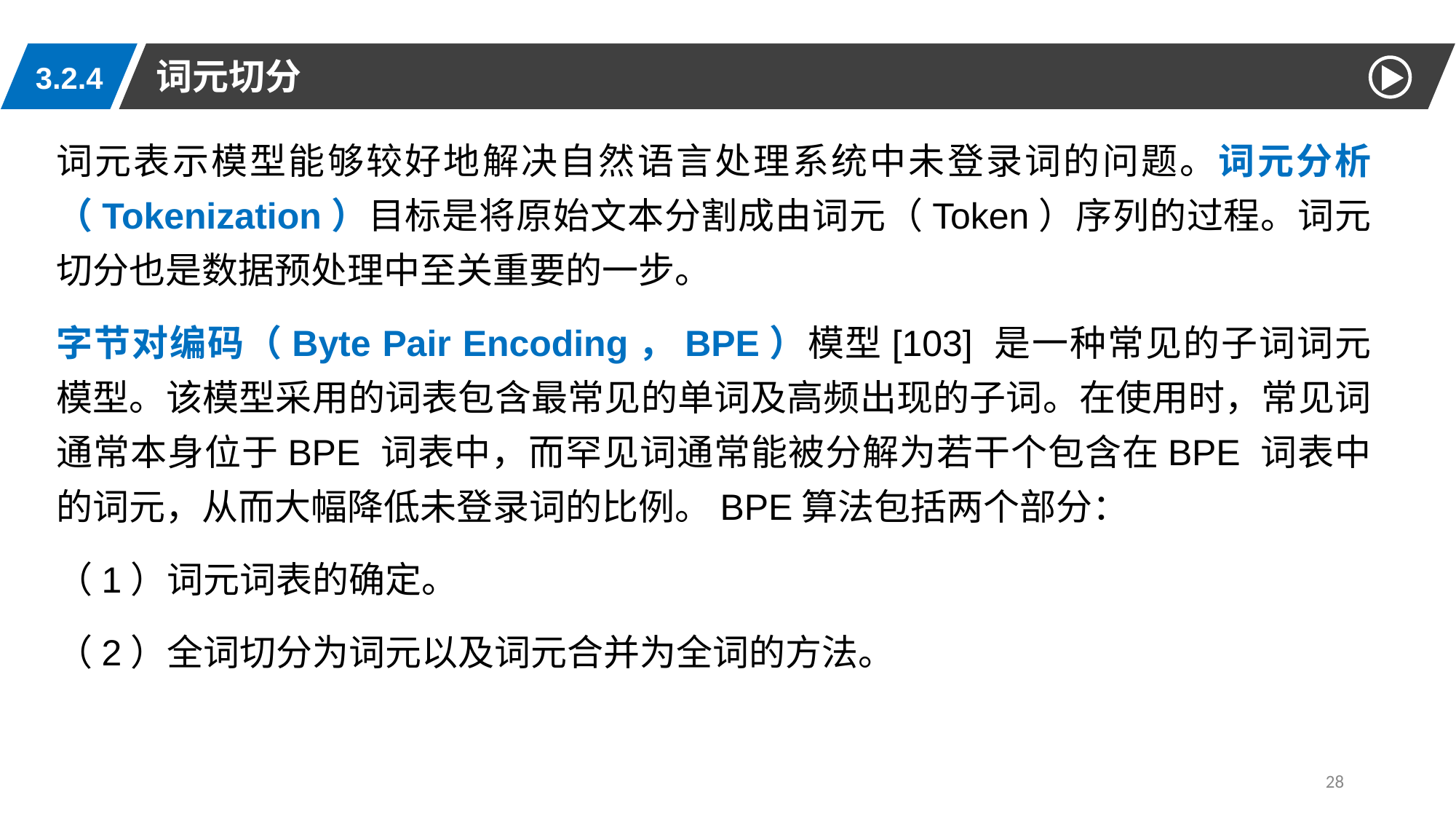

词元切分
3.2.4

词元表示模型能够较好地解决自然语言处理系统中未登录词的问题。词元分析（Tokenization）目标是将原始文本分割成由词元（Token）序列的过程。词元切分也是数据预处理中至关重要的一步。
字节对编码（Byte Pair Encoding，BPE）模型[103] 是一种常见的子词词元模型。该模型采用的词表包含最常见的单词及高频出现的子词。在使用时，常见词通常本身位于BPE 词表中，而罕见词通常能被分解为若干个包含在BPE 词表中的词元，从而大幅降低未登录词的比例。BPE算法包括两个部分：
（1）词元词表的确定。
（2）全词切分为词元以及词元合并为全词的方法。
28